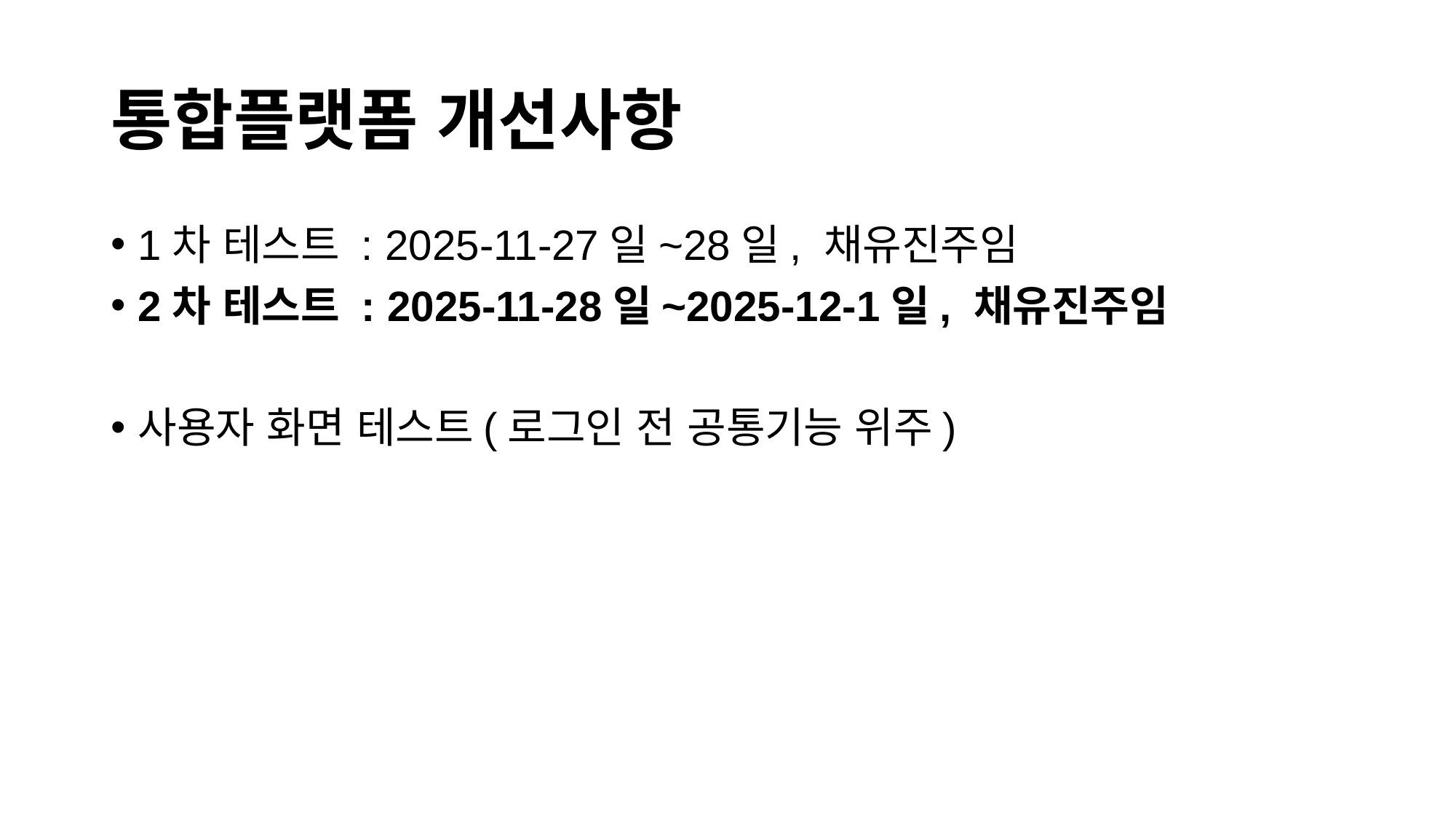

# 통합플랫폼 개선사항

1차 테스트 : 2025-11-27일~28일, 채유진주임
2차 테스트 : 2025-11-28일~2025-12-1일, 채유진주임

사용자 화면 테스트(로그인 전 공통기능 위주)